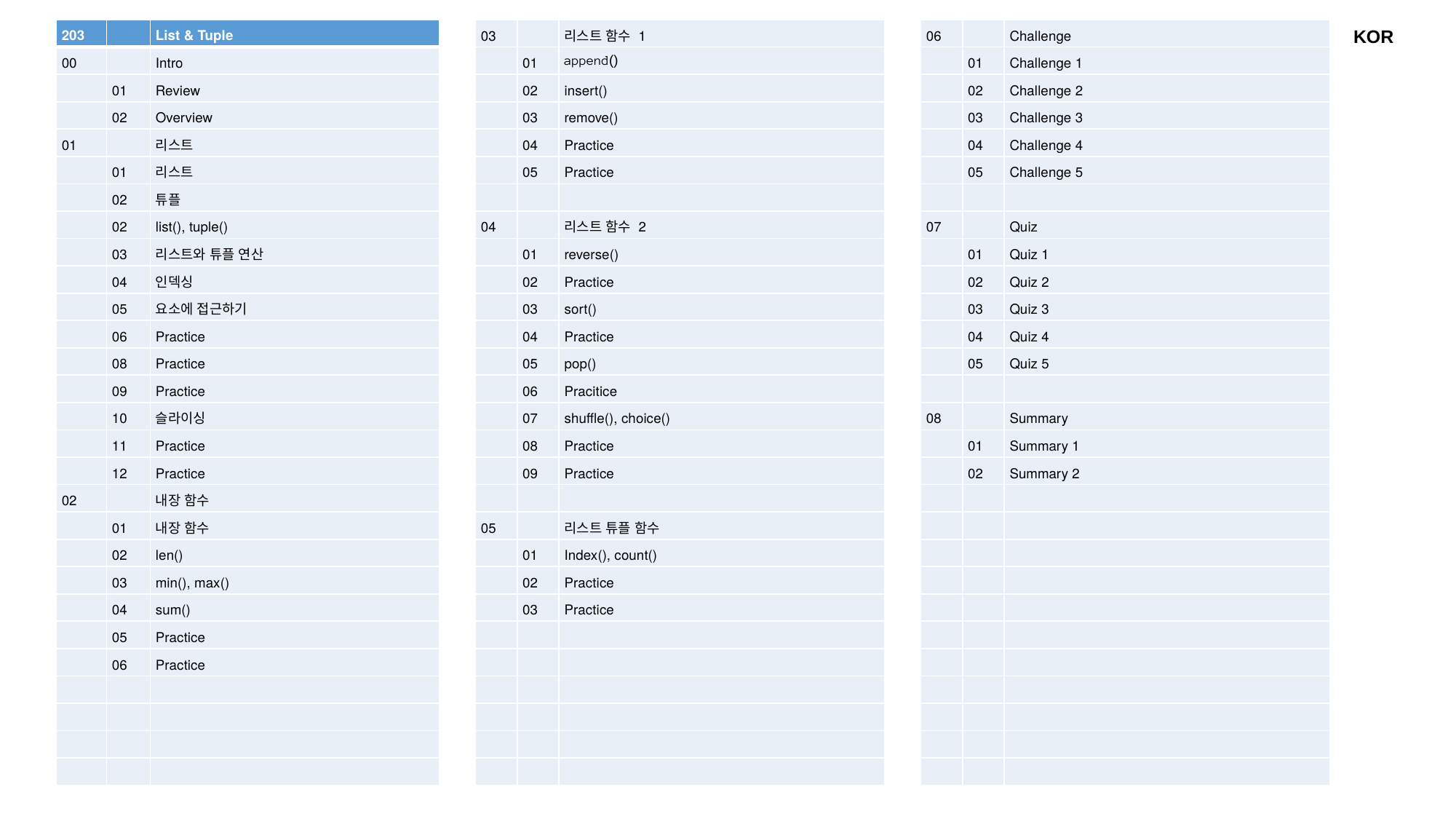

| 203 |  | List & Tuple |
| --- | --- | --- |
| 00 |  | Intro |
|  | 01 | Review |
|  | 02 | Overview |
| 01 |  | 리스트 |
|  | 01 | 리스트 |
|  | 02 | 튜플 |
|  | 02 | list(), tuple() |
|  | 03 | 리스트와 튜플 연산 |
|  | 04 | 인덱싱 |
|  | 05 | 요소에 접근하기 |
|  | 06 | Practice |
|  | 08 | Practice |
|  | 09 | Practice |
|  | 10 | 슬라이싱 |
|  | 11 | Practice |
|  | 12 | Practice |
| 02 |  | 내장 함수 |
|  | 01 | 내장 함수 |
|  | 02 | len() |
|  | 03 | min(), max() |
|  | 04 | sum() |
|  | 05 | Practice |
|  | 06 | Practice |
|  |  |  |
|  |  |  |
|  |  |  |
|  |  |  |
| 03 |  | 리스트 함수 1 |
| --- | --- | --- |
|  | 01 | append() |
|  | 02 | insert() |
|  | 03 | remove() |
|  | 04 | Practice |
|  | 05 | Practice |
|  |  |  |
| 04 |  | 리스트 함수 2 |
|  | 01 | reverse() |
|  | 02 | Practice |
|  | 03 | sort() |
|  | 04 | Practice |
|  | 05 | pop() |
|  | 06 | Pracitice |
|  | 07 | shuffle(), choice() |
|  | 08 | Practice |
|  | 09 | Practice |
|  |  |  |
| 05 |  | 리스트 튜플 함수 |
|  | 01 | Index(), count() |
|  | 02 | Practice |
|  | 03 | Practice |
|  |  |  |
|  |  |  |
|  |  |  |
|  |  |  |
|  |  |  |
|  |  |  |
| 06 |  | Challenge |
| --- | --- | --- |
|  | 01 | Challenge 1 |
|  | 02 | Challenge 2 |
|  | 03 | Challenge 3 |
|  | 04 | Challenge 4 |
|  | 05 | Challenge 5 |
|  |  |  |
| 07 |  | Quiz |
|  | 01 | Quiz 1 |
|  | 02 | Quiz 2 |
|  | 03 | Quiz 3 |
|  | 04 | Quiz 4 |
|  | 05 | Quiz 5 |
|  |  |  |
| 08 |  | Summary |
|  | 01 | Summary 1 |
|  | 02 | Summary 2 |
|  |  |  |
|  |  |  |
|  |  |  |
|  |  |  |
|  |  |  |
|  |  |  |
|  |  |  |
|  |  |  |
|  |  |  |
|  |  |  |
|  |  |  |
KOR